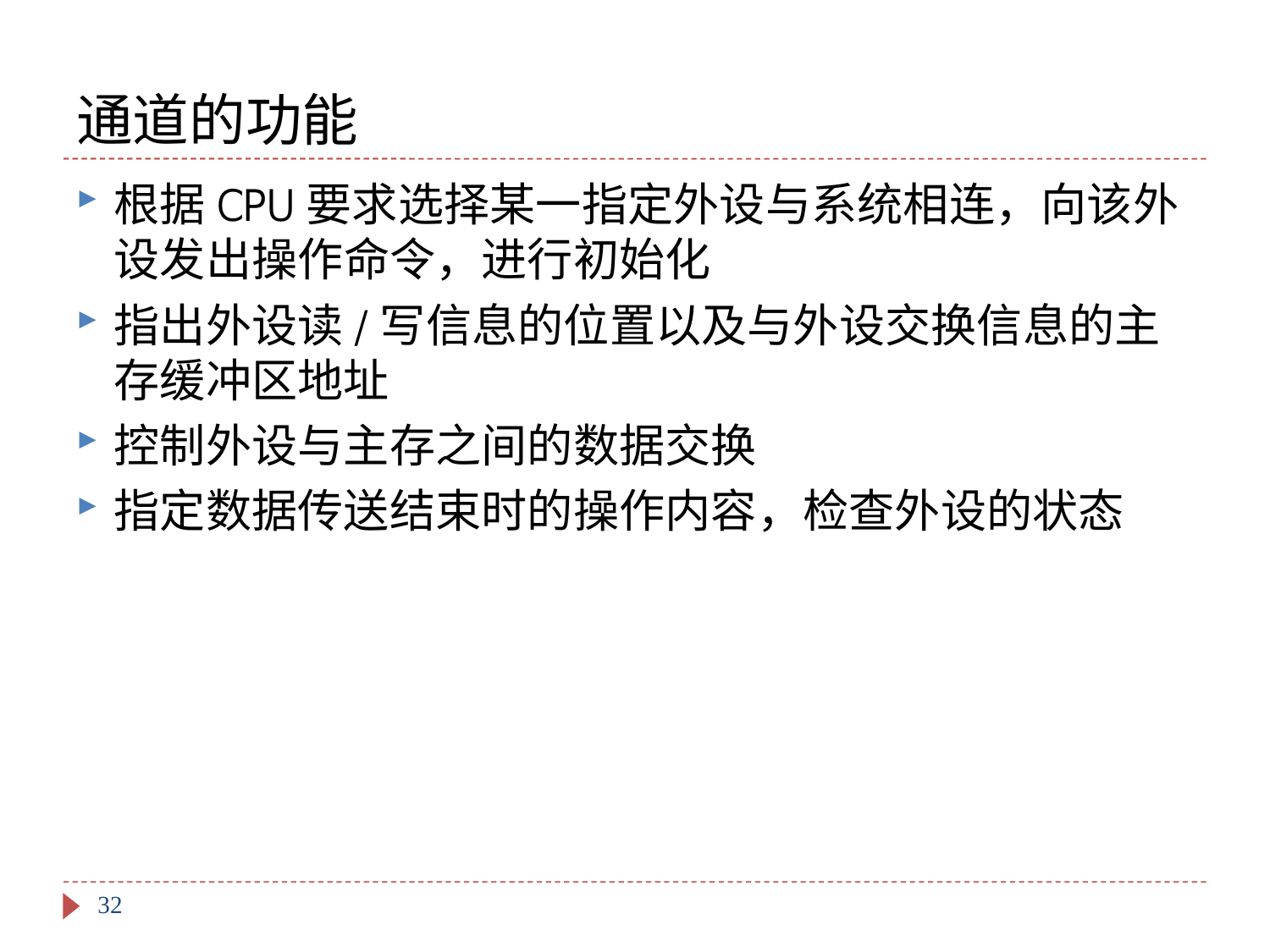

# 通道的功能
根据CPU要求选择某一指定外设与系统相连，向该外设发出操作命令，进行初始化
指出外设读/写信息的位置以及与外设交换信息的主存缓冲区地址
控制外设与主存之间的数据交换
指定数据传送结束时的操作内容，检查外设的状态

32